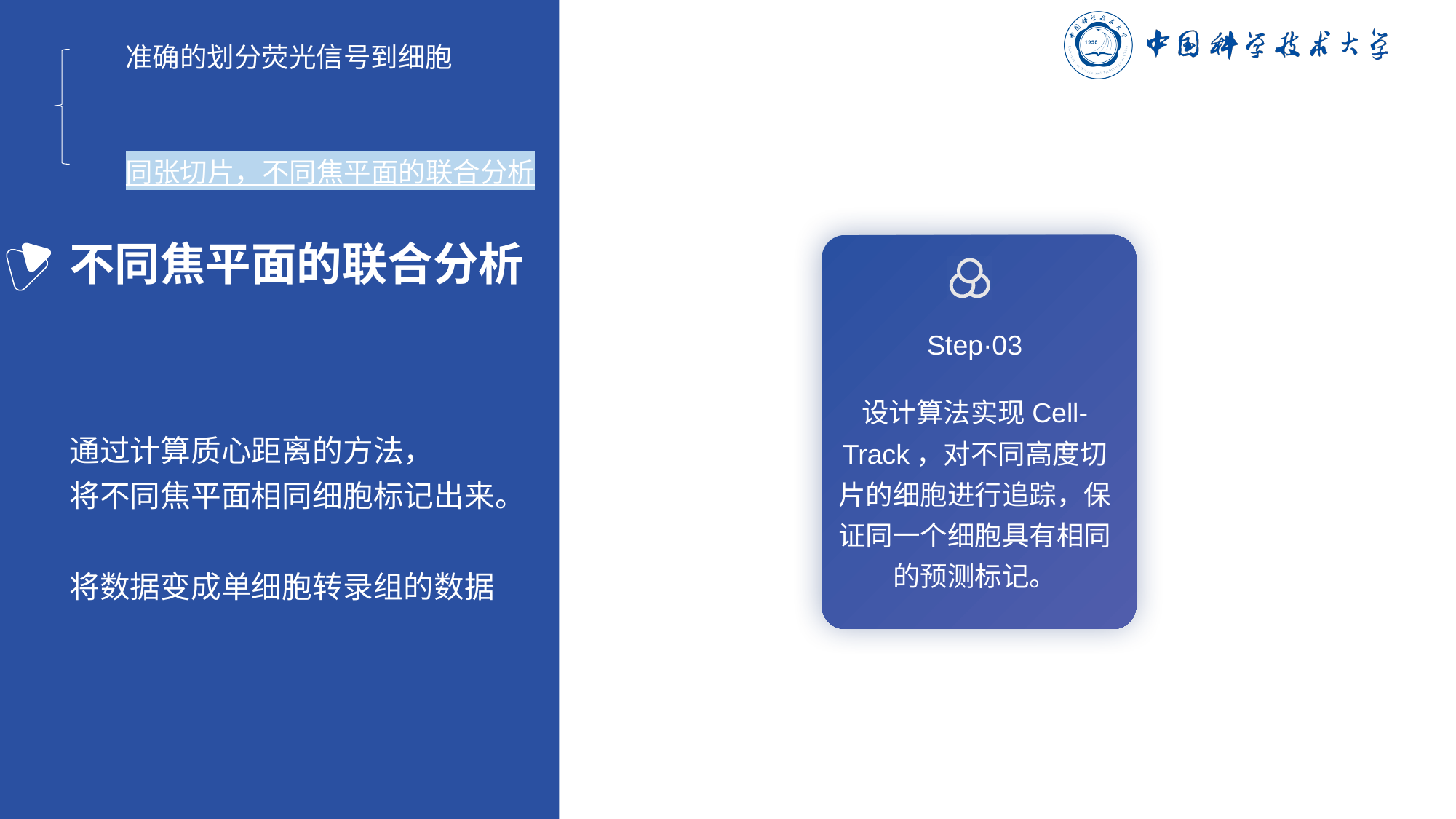

准确的划分荧光信号到细胞

同张切片，不同焦平面的联合分析
不同焦平面的联合分析

Step·03

通过计算质心距离的方法，
将不同焦平面相同细胞标记出来。

将数据变成单细胞转录组的数据
设计算法实现Cell-Track，对不同高度切片的细胞进行追踪，保证同一个细胞具有相同的预测标记。